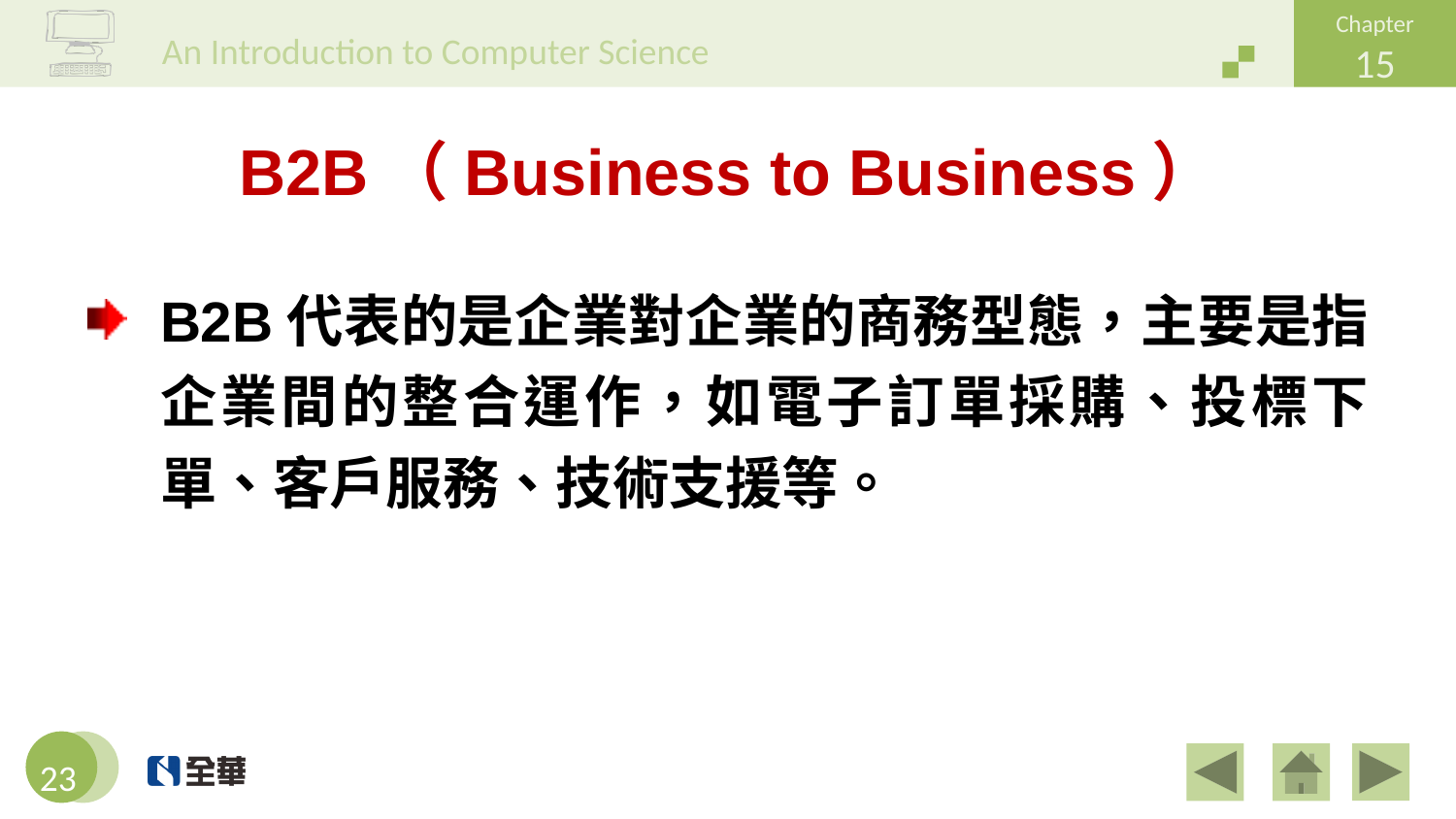

# B2B（Business to Business）
B2B代表的是企業對企業的商務型態，主要是指企業間的整合運作，如電子訂單採購、投標下單、客戶服務、技術支援等。